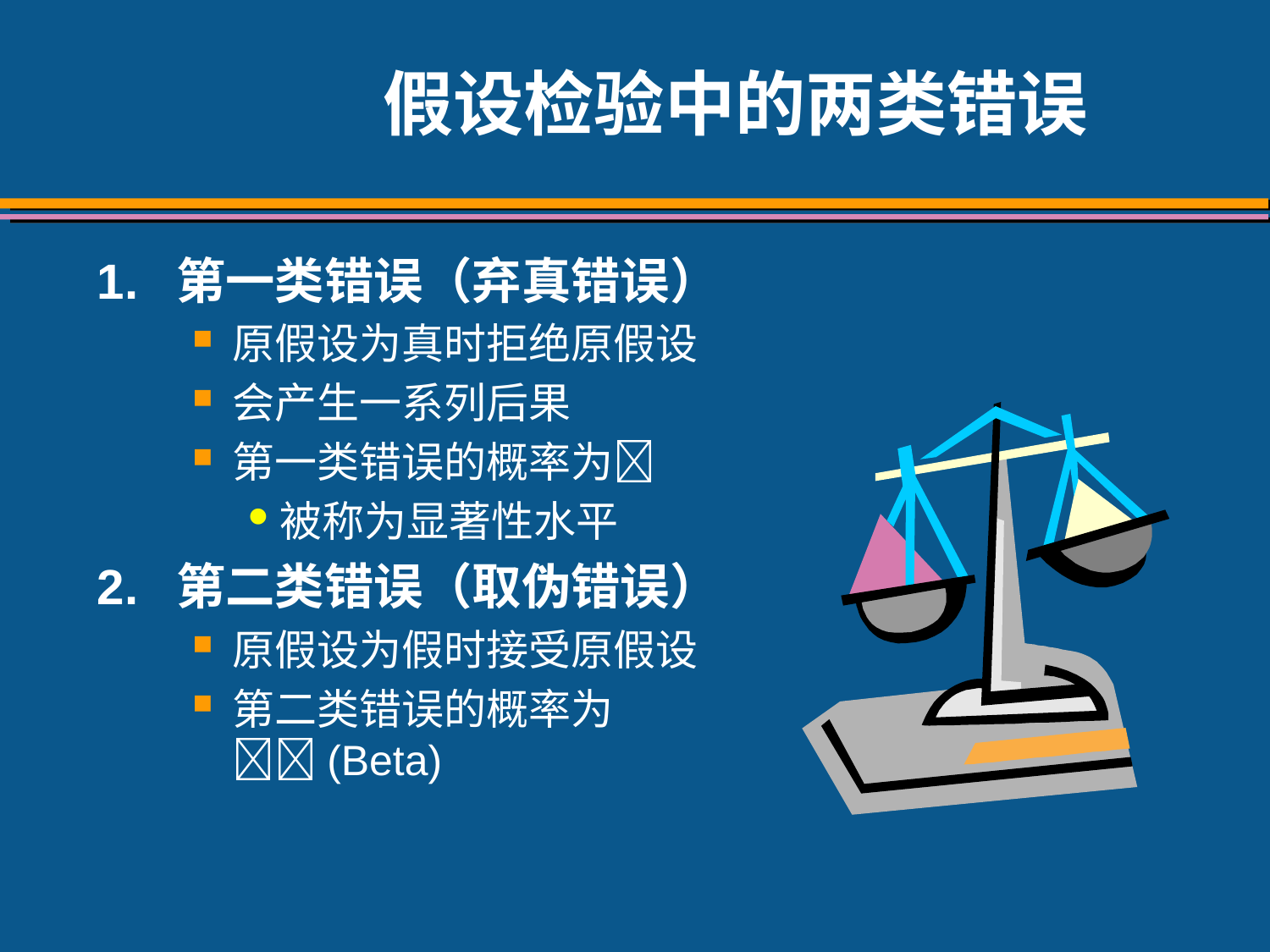

# 假设检验中的两类错误
1.	第一类错误（弃真错误）
原假设为真时拒绝原假设
会产生一系列后果
第一类错误的概率为α
被称为显著性水平
2.	第二类错误（取伪错误）
原假设为假时接受原假设
第二类错误的概率为β (Beta)